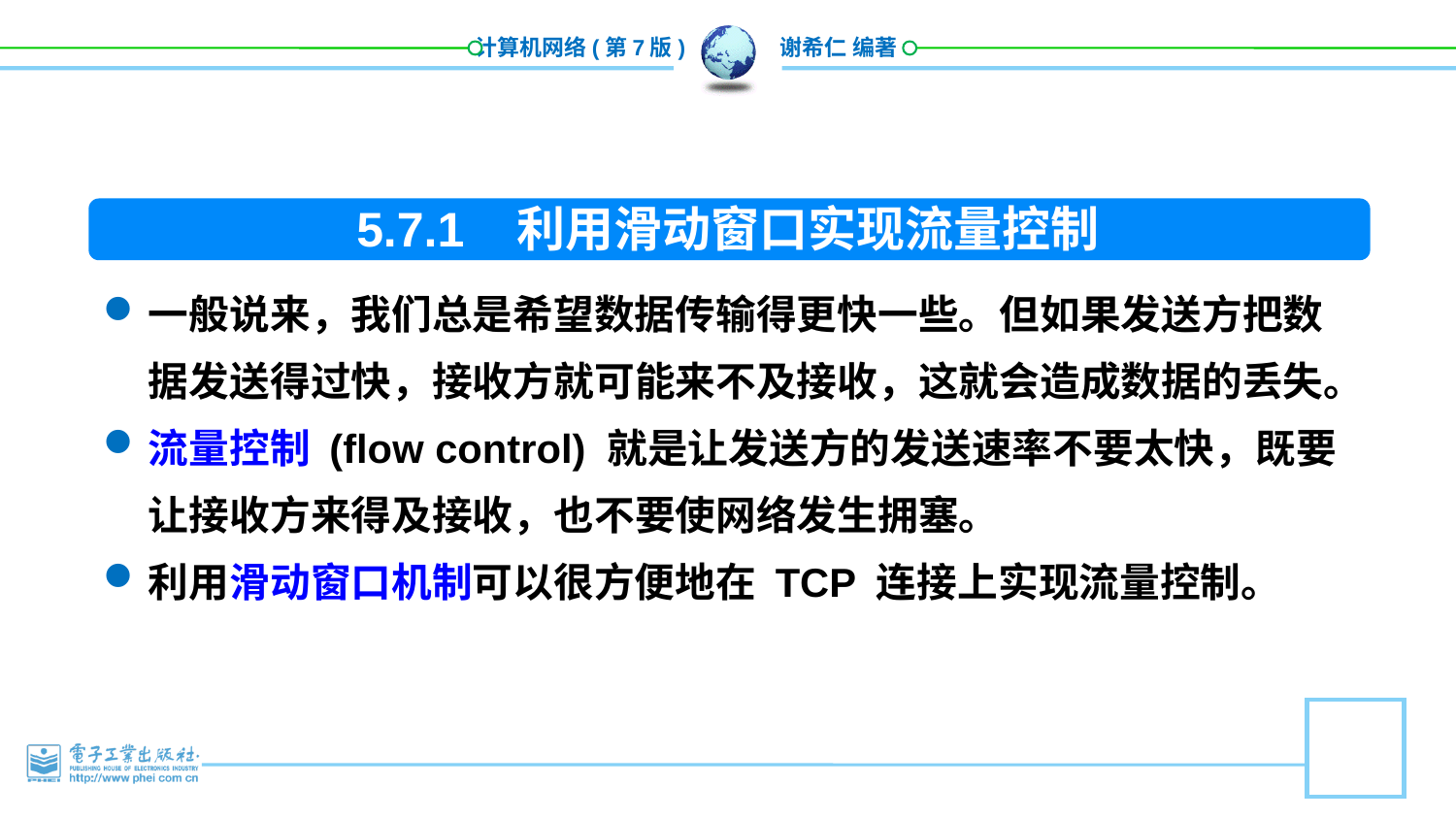

5.7.1   利用滑动窗口实现流量控制

一般说来，我们总是希望数据传输得更快一些。但如果发送方把数据发送得过快，接收方就可能来不及接收，这就会造成数据的丢失。
流量控制 (flow control) 就是让发送方的发送速率不要太快，既要让接收方来得及接收，也不要使网络发生拥塞。
利用滑动窗口机制可以很方便地在 TCP 连接上实现流量控制。